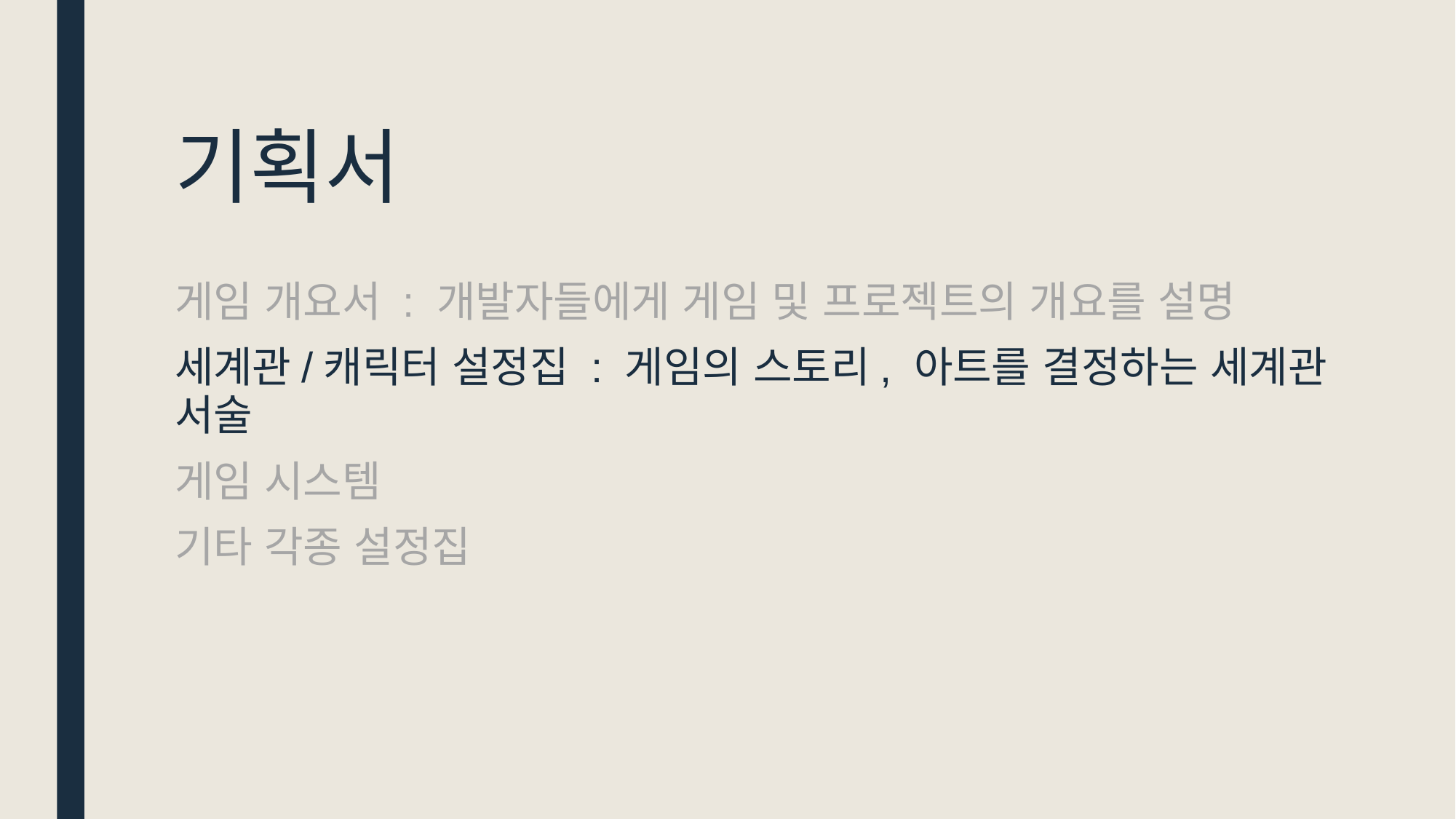

# 기획서
게임 개요서 : 개발자들에게 게임 및 프로젝트의 개요를 설명
세계관/캐릭터 설정집 : 게임의 스토리, 아트를 결정하는 세계관 서술
게임 시스템
기타 각종 설정집